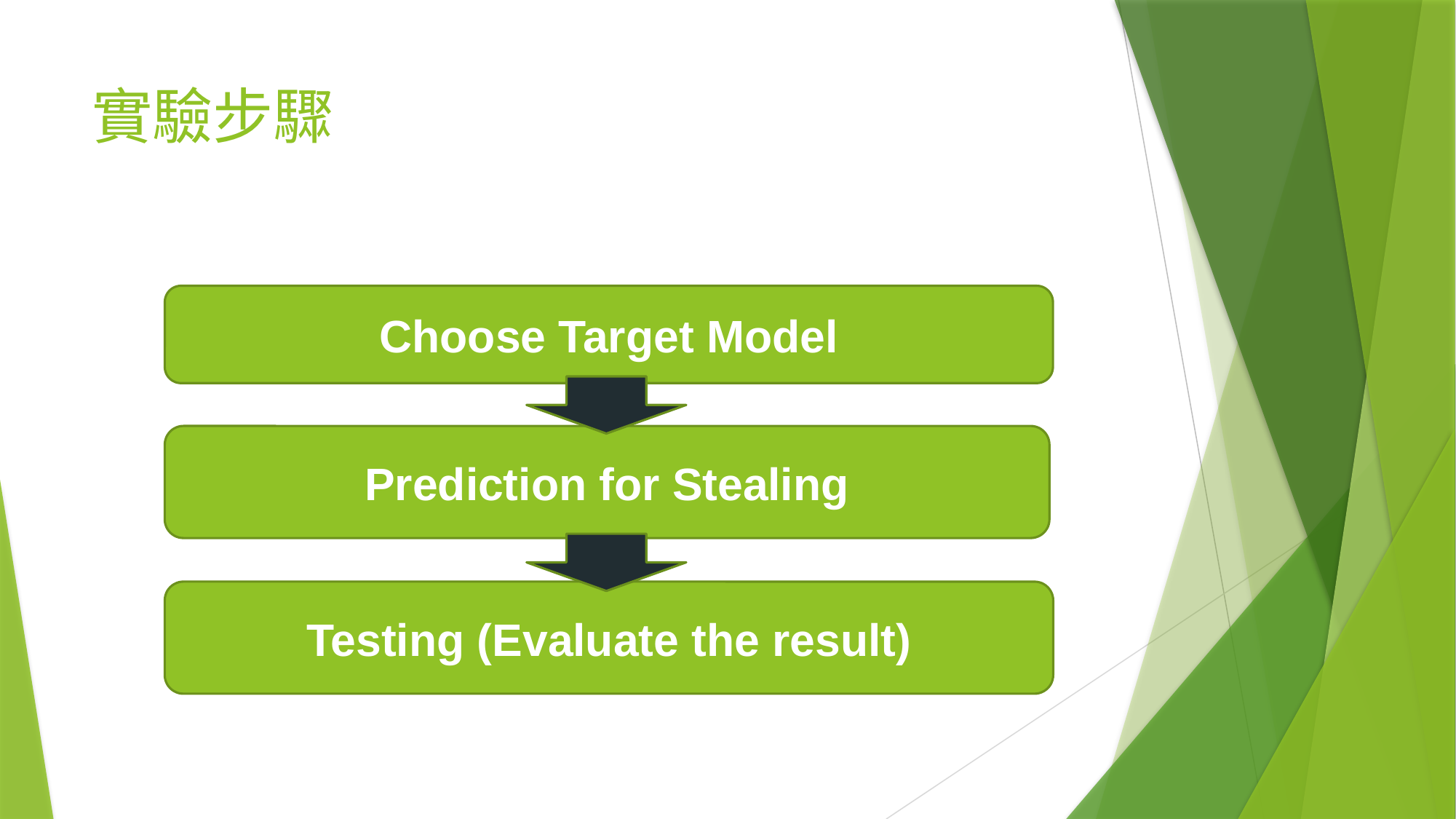

# 實驗步驟

Choose Target Model

Prediction for Stealing

Testing (Evaluate the result)